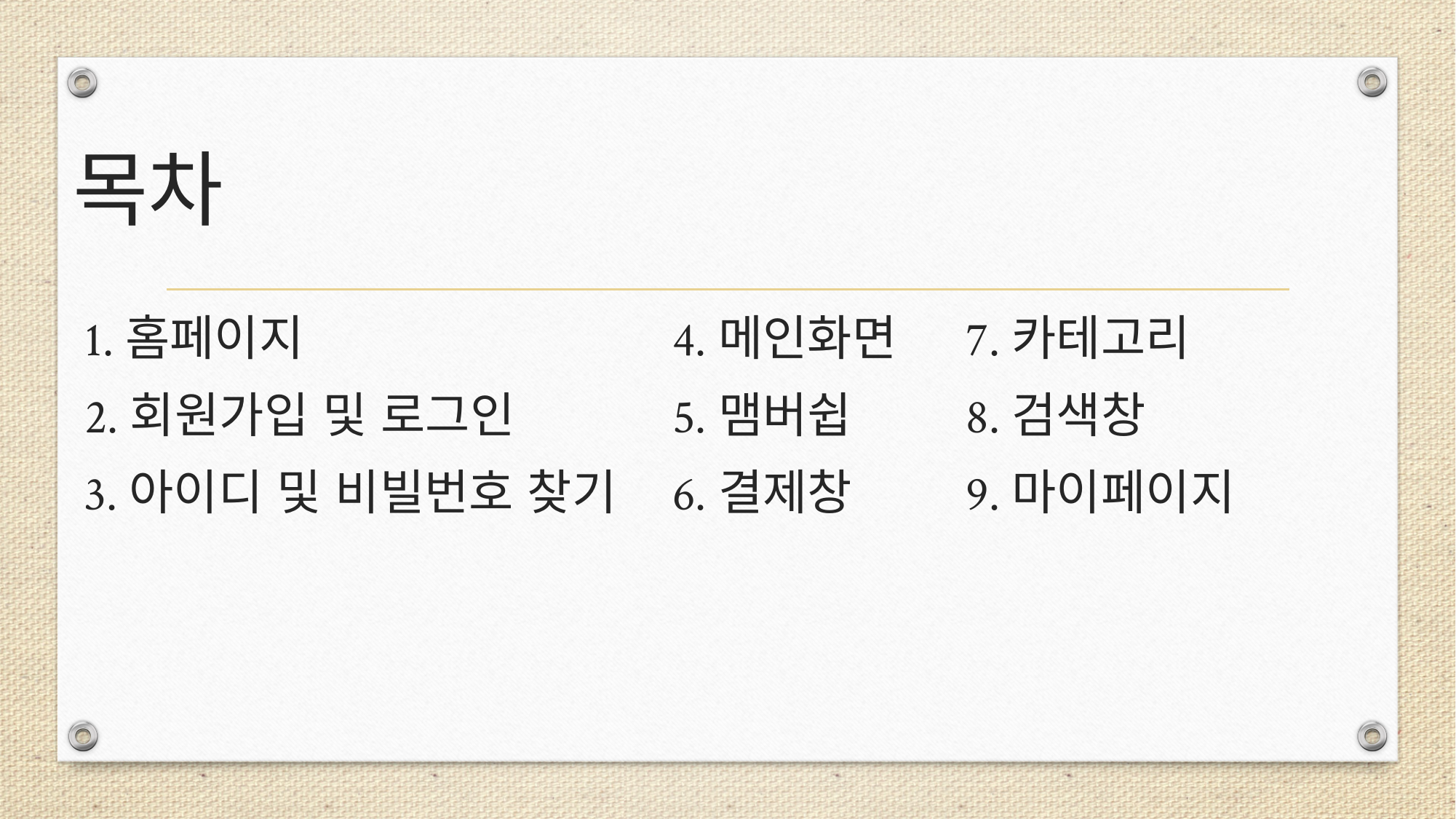

# 목차
1.홈페이지
2.회원가입 및 로그인
3.아이디 및 비빌번호 찾기
4.메인화면
5.맴버쉽
6.결제창
7.카테고리
8.검색창
9.마이페이지